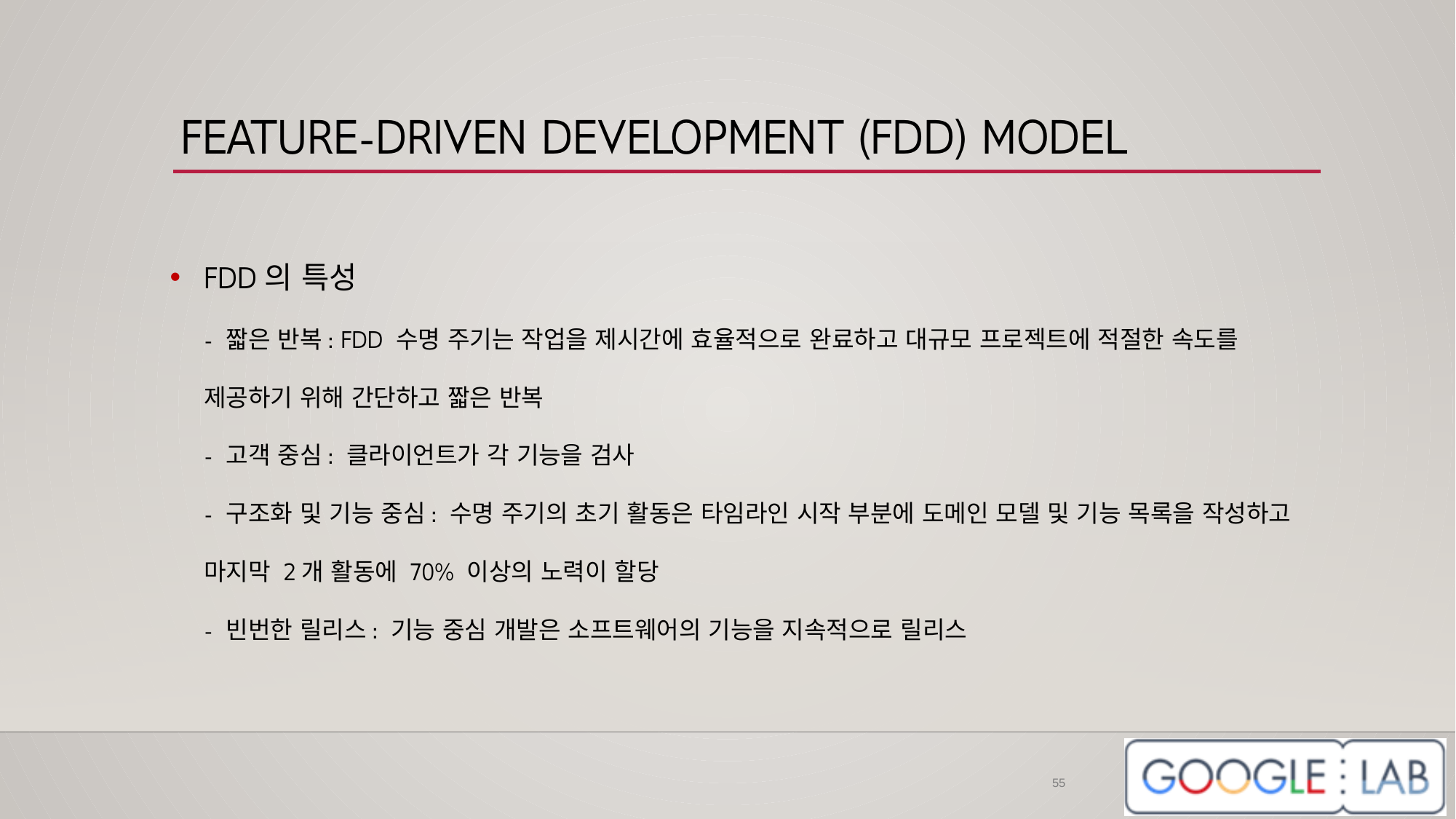

# FEATURE-DRIVEN DEVELOPMENT (FDD) MODEL
FDD의 특성
- 짧은 반복: FDD 수명 주기는 작업을 제시간에 효율적으로 완료하고 대규모 프로젝트에 적절한 속도를 제공하기 위해 간단하고 짧은 반복
- 고객 중심: 클라이언트가 각 기능을 검사
- 구조화 및 기능 중심: 수명 주기의 초기 활동은 타임라인 시작 부분에 도메인 모델 및 기능 목록을 작성하고 마지막 2개 활동에 70% 이상의 노력이 할당
- 빈번한 릴리스: 기능 중심 개발은 소프트웨어의 기능을 지속적으로 릴리스

55